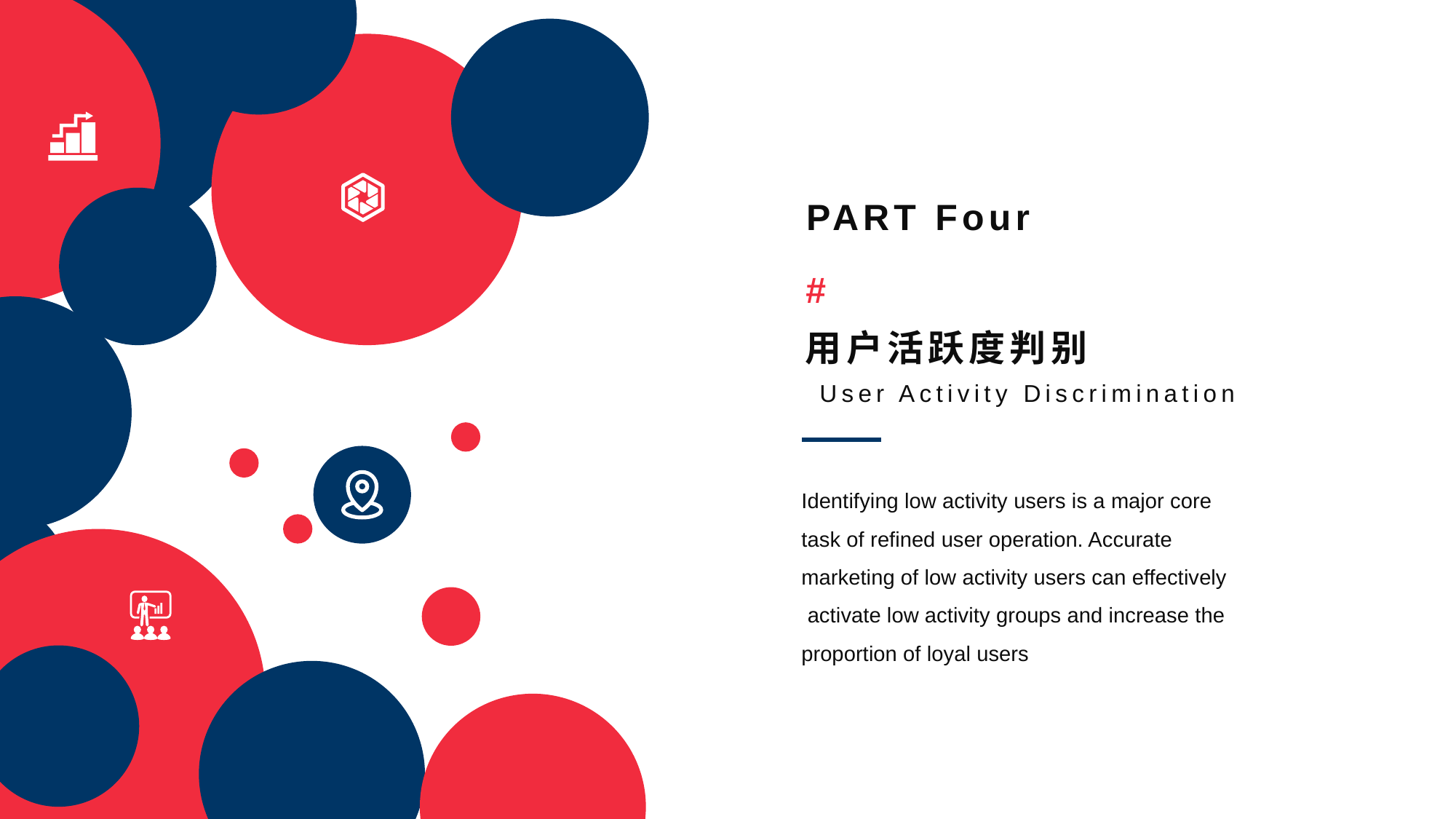

PART Four
#

用户活跃度判别
User Activity Discrimination

Identifying low activity users is a major core
task of refined user operation. Accurate
marketing of low activity users can effectively
 activate low activity groups and increase the
proportion of loyal users